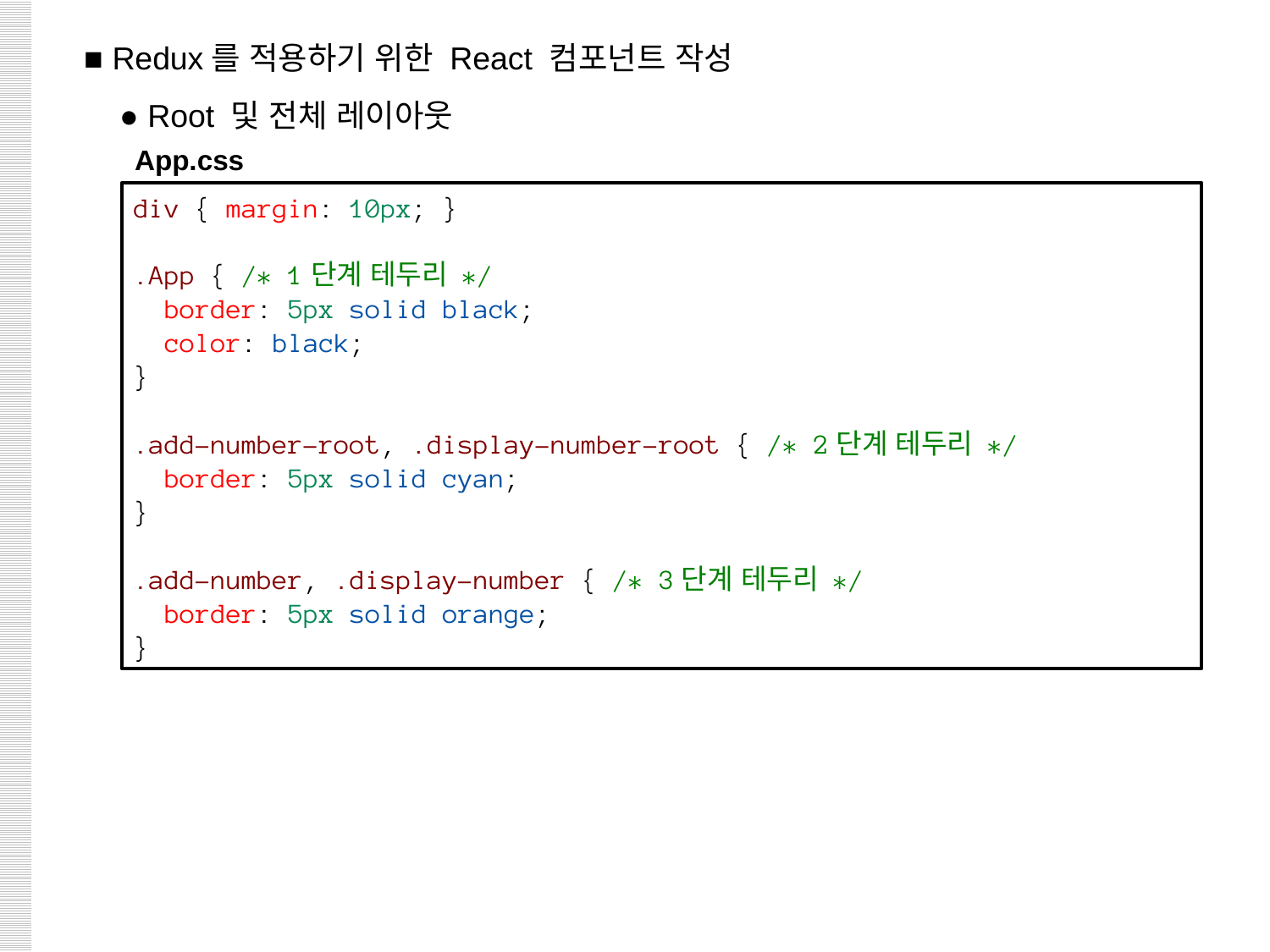

■ Redux를 적용하기 위한 React 컴포넌트 작성
    ● Root 및 전체 레이아웃
App.css
div { margin: 10px; }
.App { /* 1단계 테두리 */
  border: 5px solid black;
  color: black;
}
.add-number-root, .display-number-root { /* 2단계 테두리 */
  border: 5px solid cyan;
}
.add-number, .display-number { /* 3단계 테두리 */
  border: 5px solid orange;
}